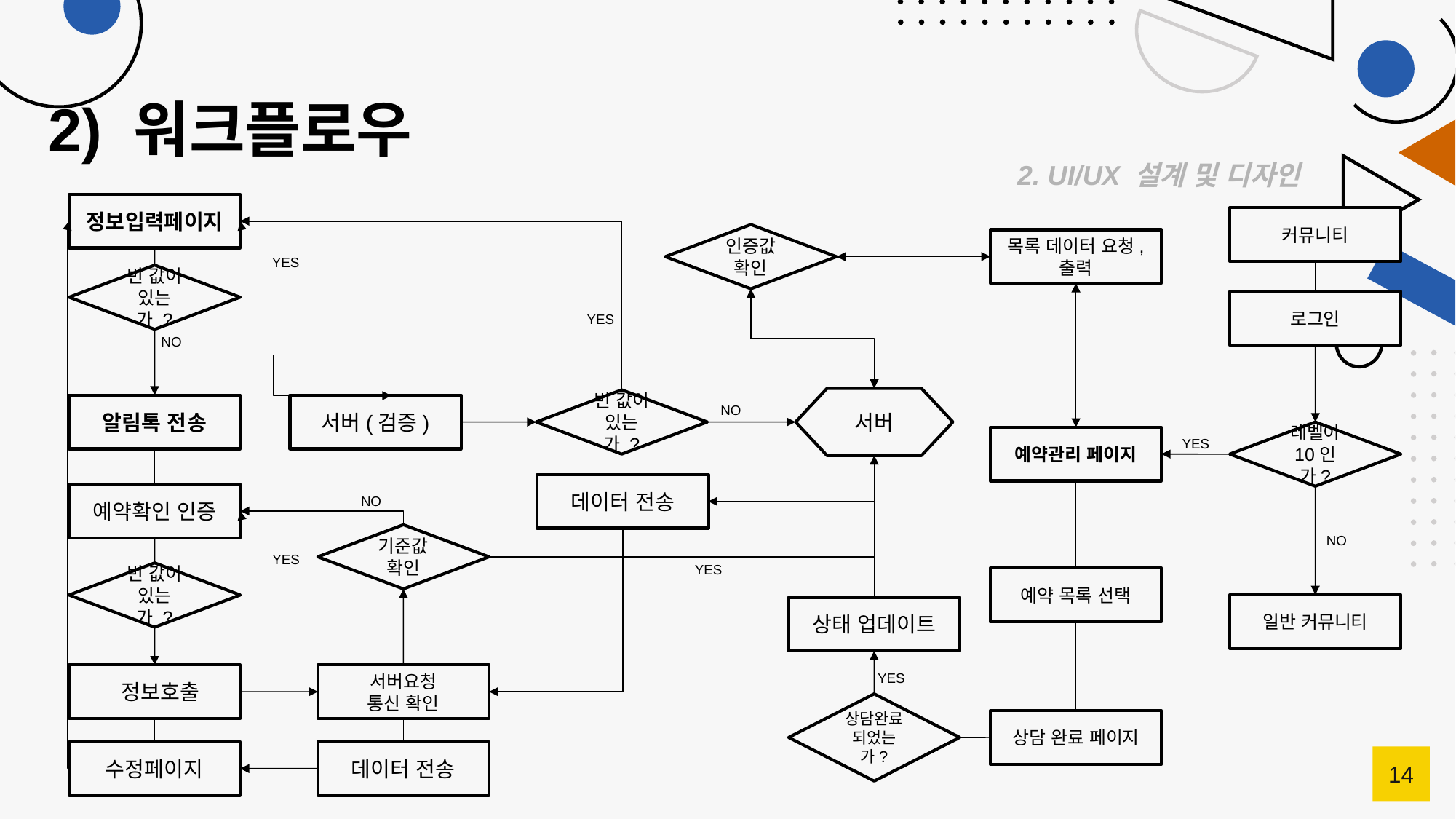

# 2) 워크플로우
2. UI/UX 설계 및 디자인
정보입력페이지
커뮤니티
인증값 확인
목록 데이터 요청, 출력
YES
빈 값이 있는가 ?
로그인
YES
NO
서버
빈 값이 있는가 ?
알림톡 전송
서버(검증)
NO
레벨이 10인가?
예약관리 페이지
YES
데이터 전송
예약확인 인증
NO
기준값 확인
NO
YES
YES
빈 값이 있는가 ?
예약 목록 선택
일반 커뮤니티
상태 업데이트
YES
서버요청
통신 확인
 정보호출
상담완료 되었는가?
상담 완료 페이지
데이터 전송
수정페이지
14